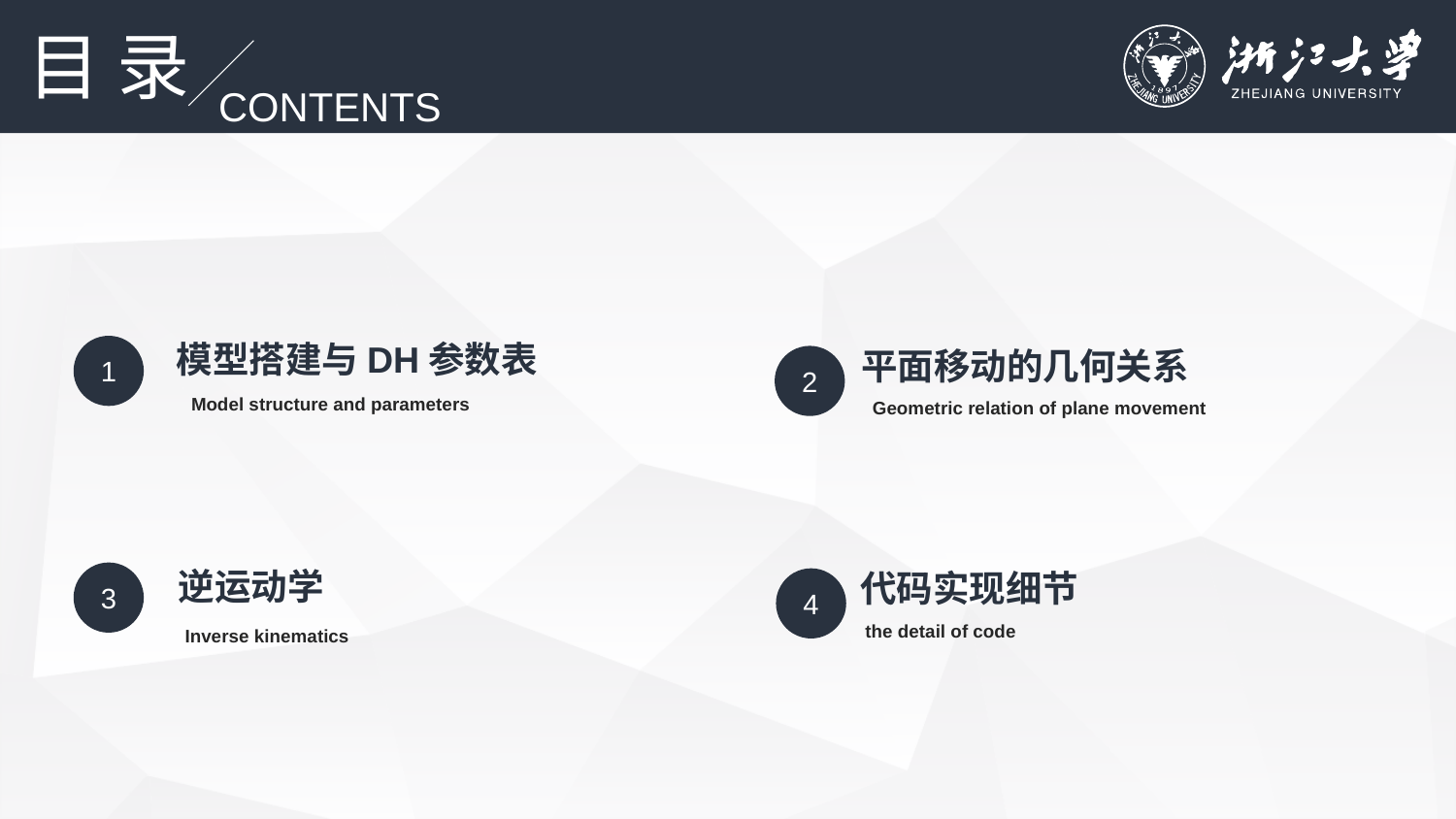

目 录

CONTENTS
模型搭建与DH参数表
1
平面移动的几何关系
2
Model structure and parameters
Geometric relation of plane movement
逆运动学
代码实现细节
3
4
the detail of code
Inverse kinematics